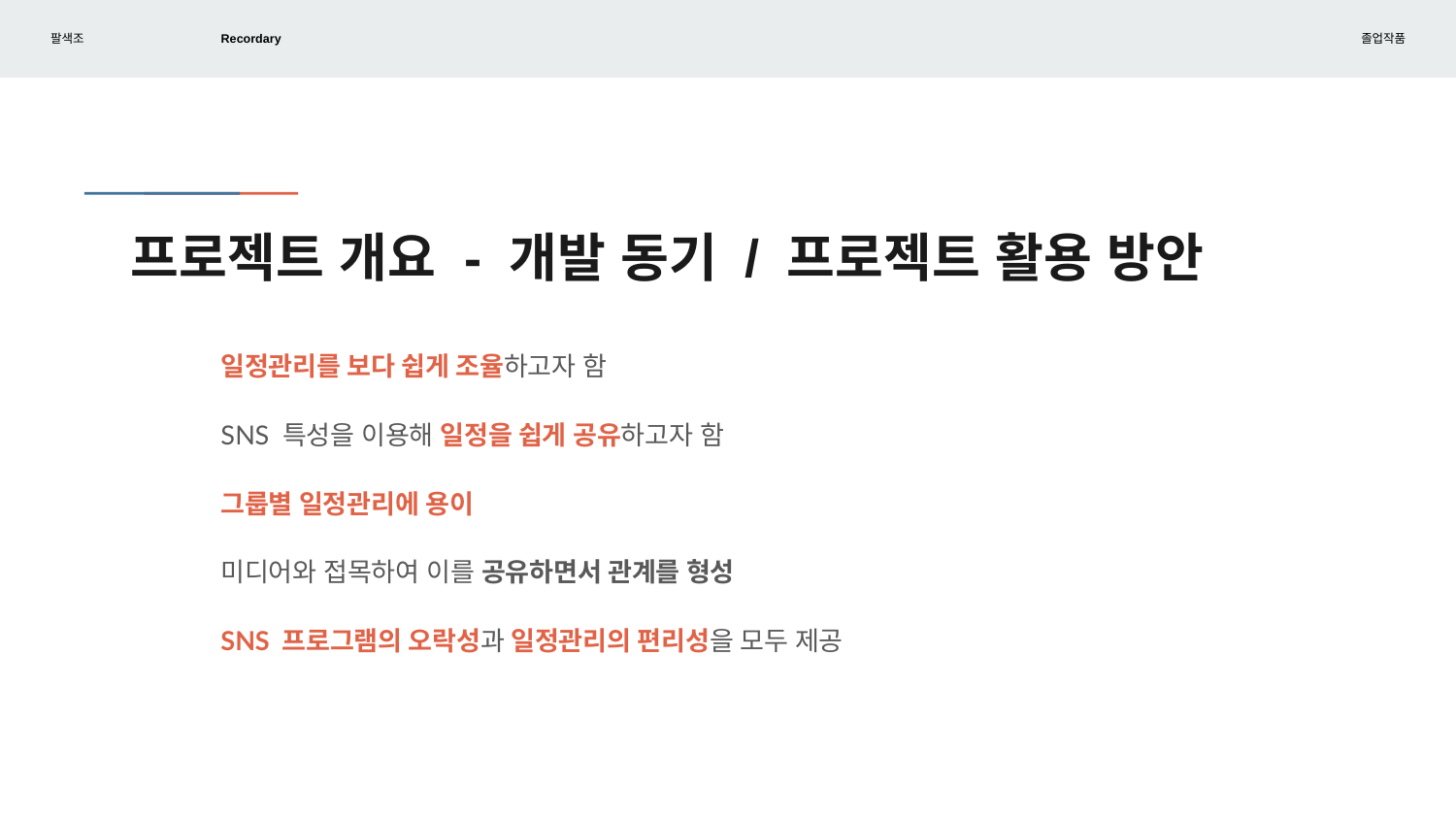

# 프로젝트 개요 - 개발 동기 / 프로젝트 활용 방안
일정관리를 보다 쉽게 조율하고자 함
SNS 특성을 이용해 일정을 쉽게 공유하고자 함
그룹별 일정관리에 용이
미디어와 접목하여 이를 공유하면서 관계를 형성
SNS 프로그램의 오락성과 일정관리의 편리성을 모두 제공